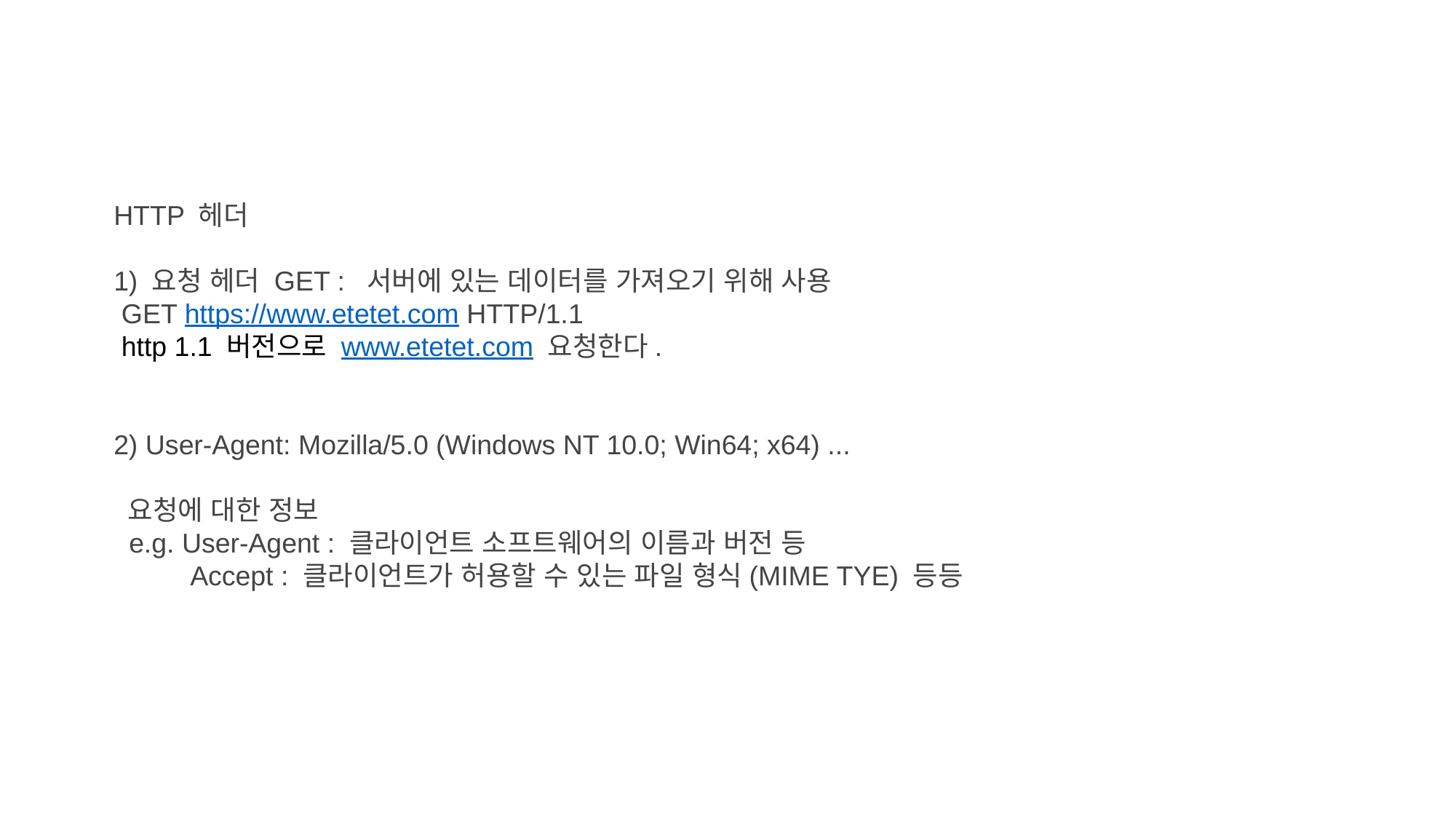

HTTP 헤더

1) 요청 헤더 GET :  서버에 있는 데이터를 가져오기 위해 사용
 GET https://www.etetet.com HTTP/1.1
 http 1.1 버전으로 www.etetet.com 요청한다.

2) User-Agent: Mozilla/5.0 (Windows NT 10.0; Win64; x64) ...

 요청에 대한 정보
  e.g. User-Agent : 클라이언트 소프트웨어의 이름과 버전 등
          Accept : 클라이언트가 허용할 수 있는 파일 형식(MIME TYE) 등등